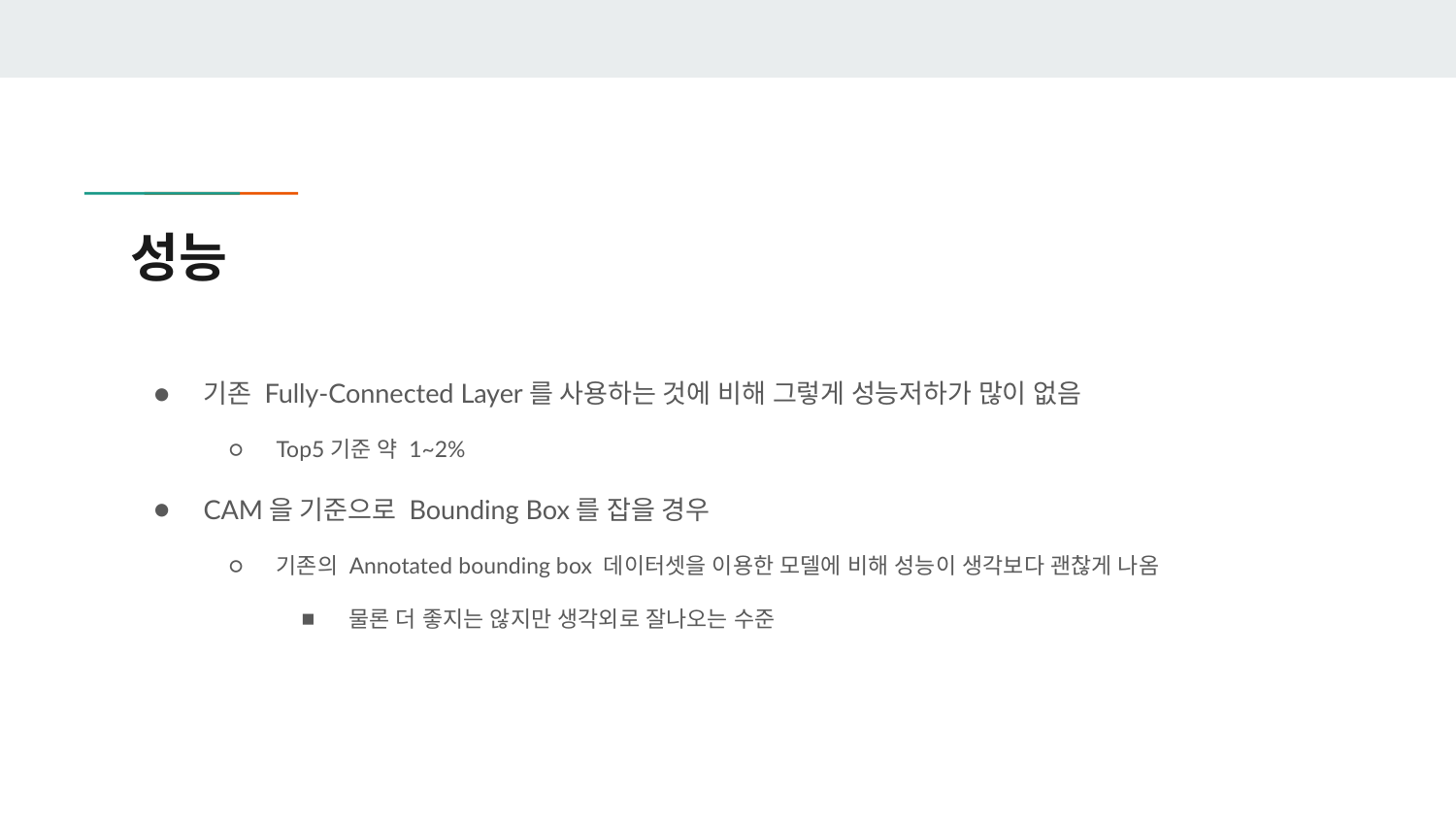

# 성능
기존 Fully-Connected Layer를 사용하는 것에 비해 그렇게 성능저하가 많이 없음
Top5기준 약 1~2%
CAM을 기준으로 Bounding Box를 잡을 경우
기존의 Annotated bounding box 데이터셋을 이용한 모델에 비해 성능이 생각보다 괜찮게 나옴
물론 더 좋지는 않지만 생각외로 잘나오는 수준